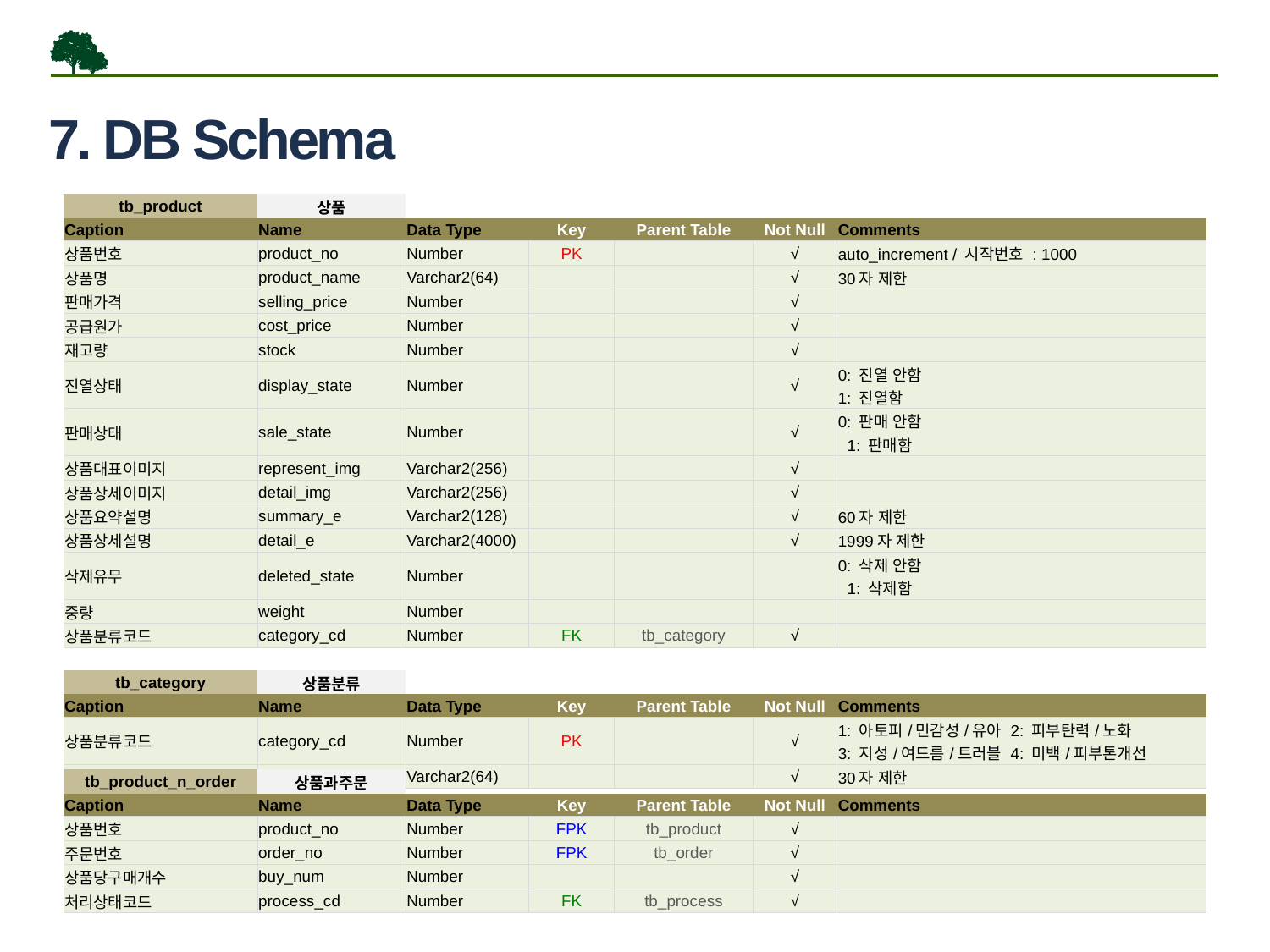

7. DB Schema
| tb\_product | 상품 |  |  |  |  |  |
| --- | --- | --- | --- | --- | --- | --- |
| Caption | Name | Data Type | Key | Parent Table | Not Null | Comments |
| 상품번호 | product\_no | Number | PK |  | √ | auto\_increment / 시작번호 : 1000 |
| 상품명 | product\_name | Varchar2(64) |  |  | √ | 30자 제한 |
| 판매가격 | selling\_price | Number |  |  | √ |  |
| 공급원가 | cost\_price | Number |  |  | √ |  |
| 재고량 | stock | Number |  |  | √ |  |
| 진열상태 | display\_state | Number |  |  | √ | 0: 진열 안함 1: 진열함 |
| 판매상태 | sale\_state | Number |  |  | √ | 0: 판매 안함 1: 판매함 |
| 상품대표이미지 | represent\_img | Varchar2(256) |  |  | √ |  |
| 상품상세이미지 | detail\_img | Varchar2(256) |  |  | √ |  |
| 상품요약설명 | summary\_e | Varchar2(128) |  |  | √ | 60자 제한 |
| 상품상세설명 | detail\_e | Varchar2(4000) |  |  | √ | 1999자 제한 |
| 삭제유무 | deleted\_state | Number |  |  |  | 0: 삭제 안함 1: 삭제함 |
| 중량 | weight | Number |  |  |  |  |
| 상품분류코드 | category\_cd | Number | FK | tb\_category | √ |  |
|  |  |  |  |  |  |  |
| tb\_category | 상품분류 |  |  |  |  |  |
| Caption | Name | Data Type | Key | Parent Table | Not Null | Comments |
| 상품분류코드 | category\_cd | Number | PK |  | √ | 1: 아토피/민감성/유아 2: 피부탄력/노화 3: 지성/여드름/트러블 4: 미백/피부톤개선 |
| 상품분류이름 | category\_nm | Varchar2(64) |  |  | √ | 30자 제한 |
| tb\_product\_n\_order | 상품과주문 |  |  |  |  |  |
| --- | --- | --- | --- | --- | --- | --- |
| Caption | Name | Data Type | Key | Parent Table | Not Null | Comments |
| 상품번호 | product\_no | Number | FPK | tb\_product | √ |  |
| 주문번호 | order\_no | Number | FPK | tb\_order | √ |  |
| 상품당구매개수 | buy\_num | Number |  |  | √ |  |
| 처리상태코드 | process\_cd | Number | FK | tb\_process | √ |  |